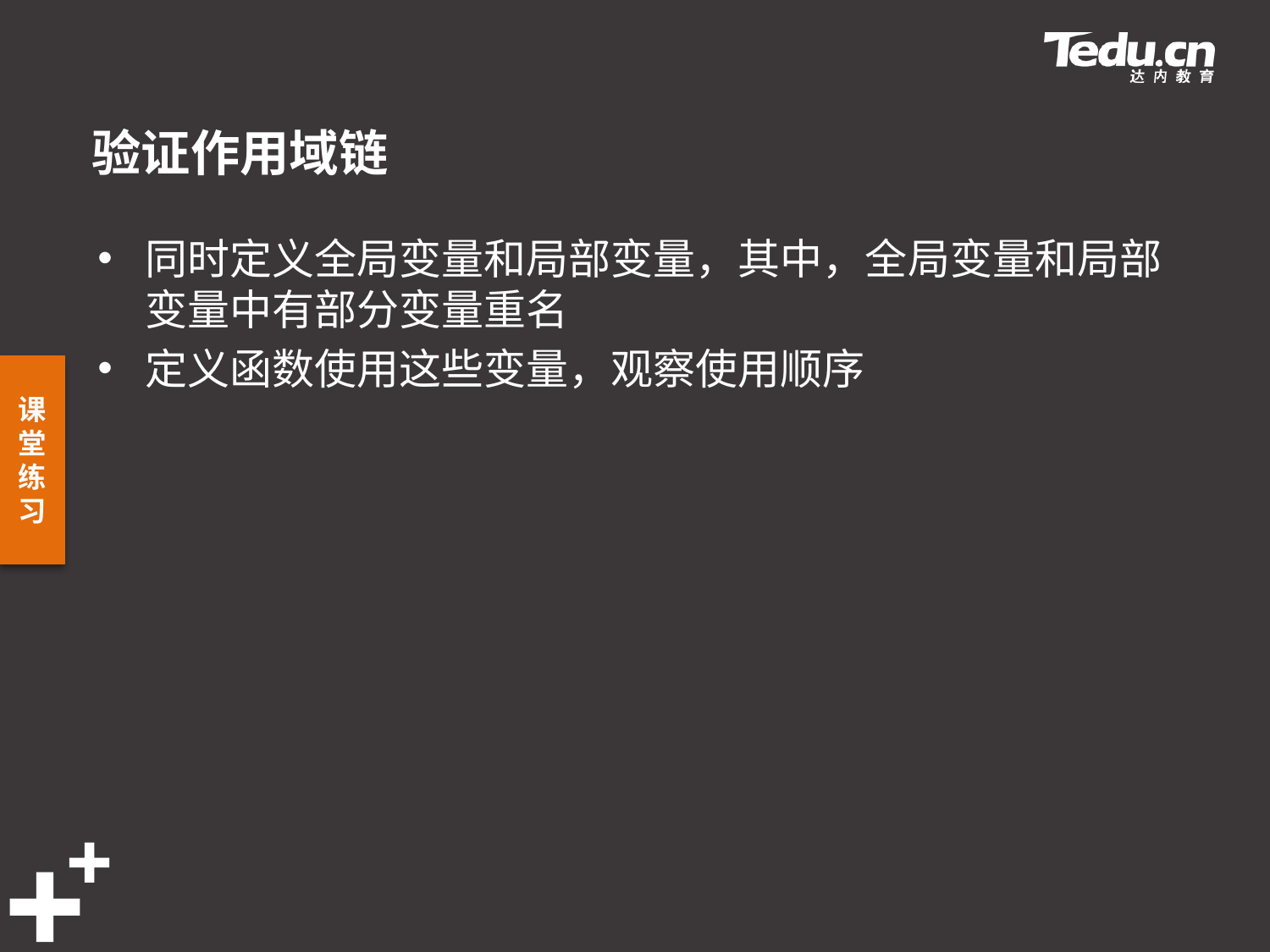

# 验证作用域链
同时定义全局变量和局部变量，其中，全局变量和局部变量中有部分变量重名
定义函数使用这些变量，观察使用顺序